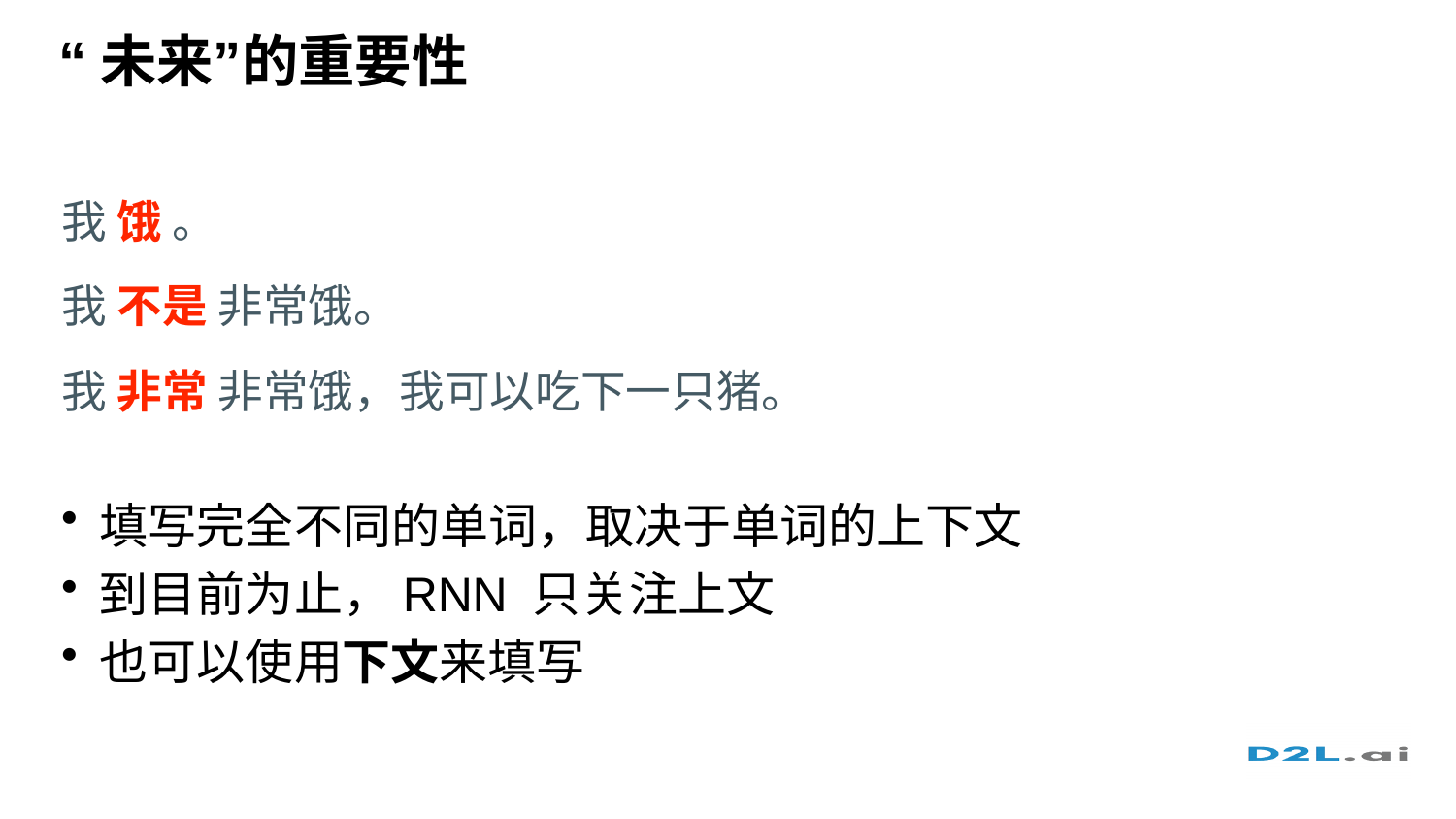

# “未来”的重要性
我 饿 。
我 不是 非常饿。
我 非常 非常饿，我可以吃下一只猪。

填写完全不同的单词，取决于单词的上下文
到目前为止，RNN 只关注上文
也可以使用下文来填写